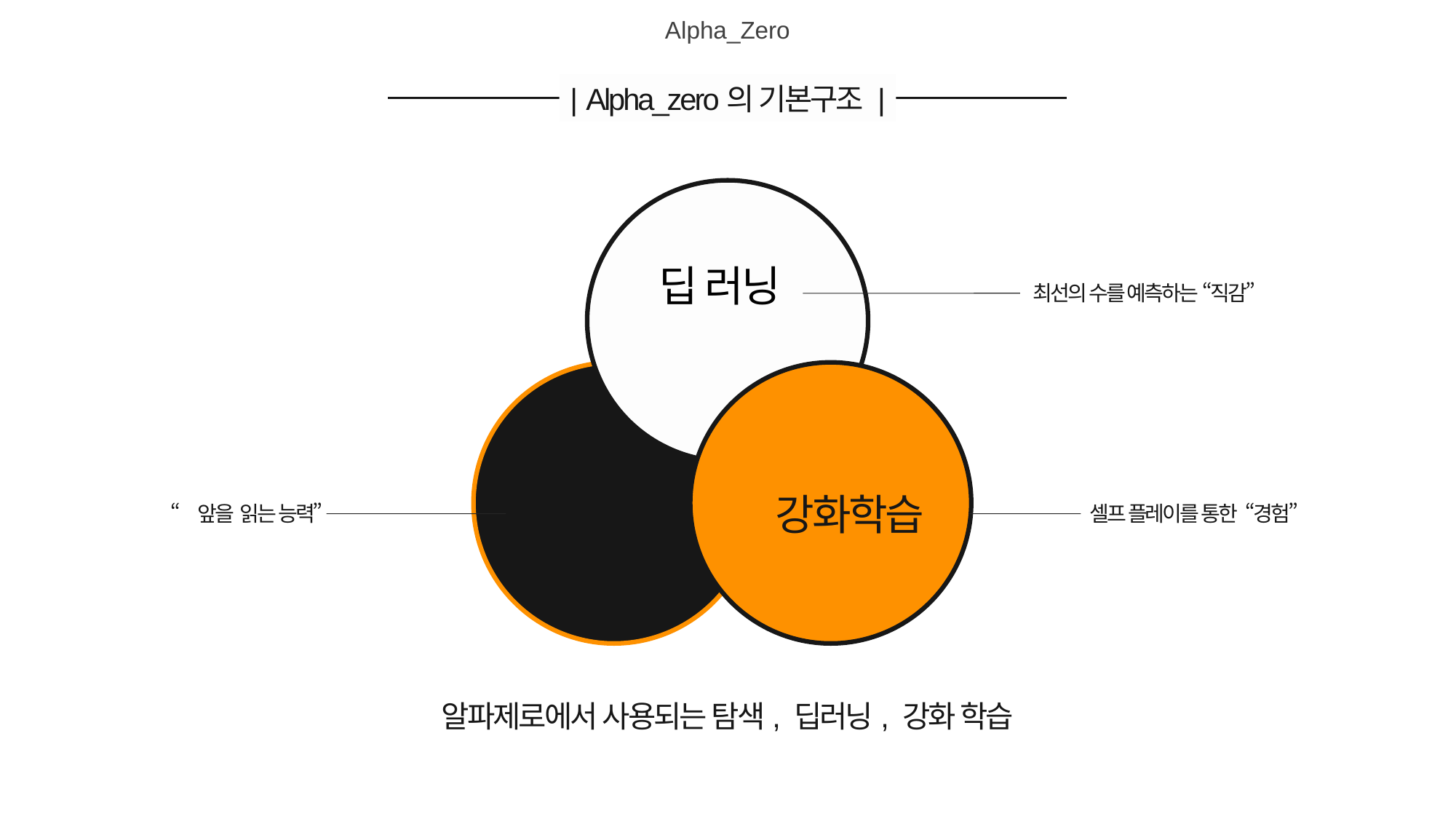

Alpha_Zero
|  Alpha_zero의 기본구조 |

딥 러닝
최선의 수를 예측하는 “직감”

탐색
강화학습
“앞을  읽는 능력”
셀프 플레이를 통한  “경험”
알파제로에서 사용되는 탐색, 딥러닝, 강화 학습